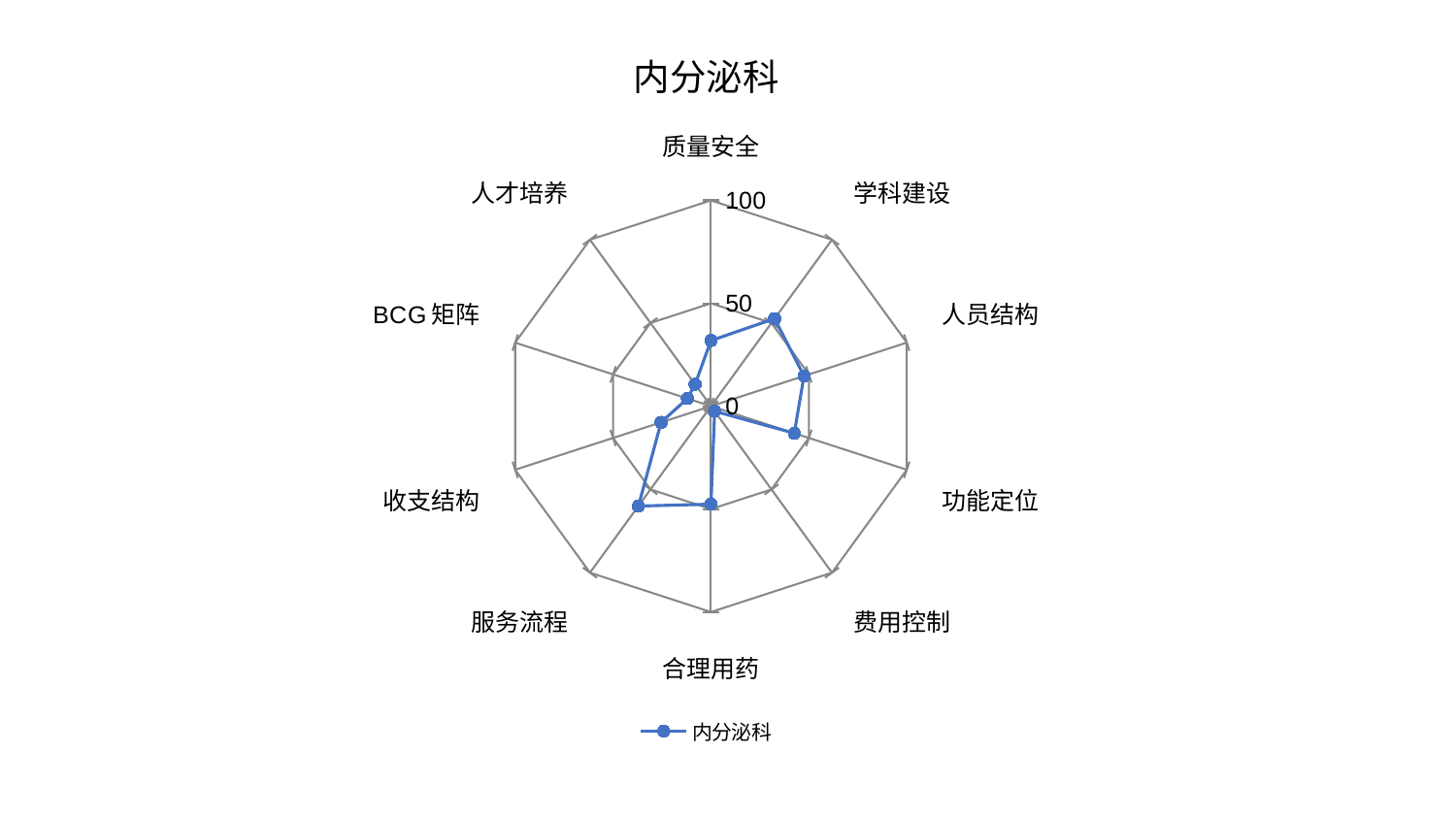

### Chart: 内分泌科

| Category | 内分泌科 |
|---|---|
| 质量安全 | 31.901691743958658 |
| 学科建设 | 52.61429326804818 |
| 人员结构 | 47.53763357138514 |
| 功能定位 | 42.554191622094784 |
| 费用控制 | 3.054036772238092 |
| 合理用药 | 47.619477238357426 |
| 服务流程 | 59.99562267547736 |
| 收支结构 | 25.489715515041823 |
| BCG矩阵 | 12.044522831306297 |
| 人才培养 | 13.13726020592936 |
135